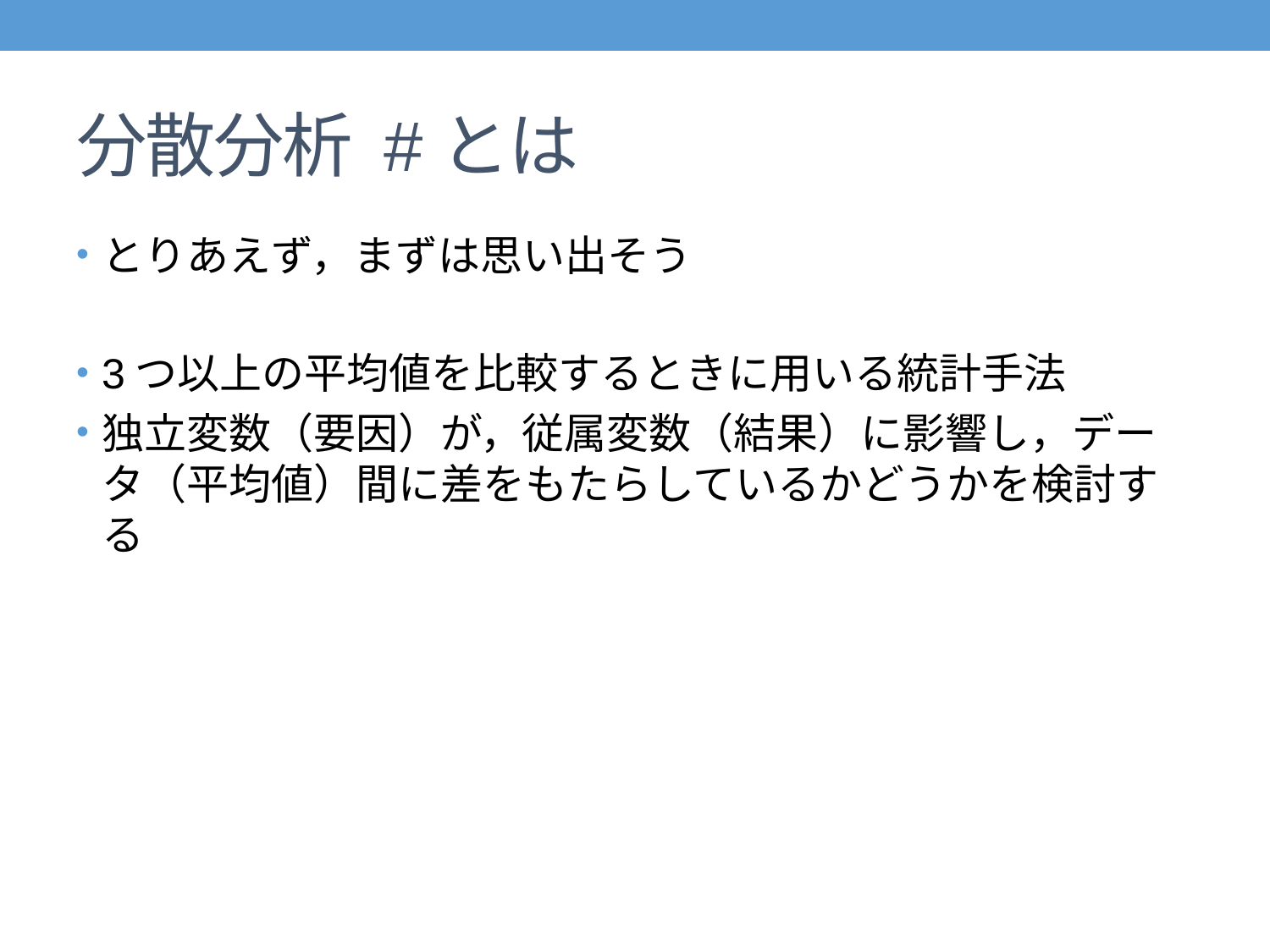

# 分散分析 #とは
とりあえず，まずは思い出そう

3つ以上の平均値を比較するときに用いる統計手法
独立変数（要因）が，従属変数（結果）に影響し，データ（平均値）間に差をもたらしているかどうかを検討する